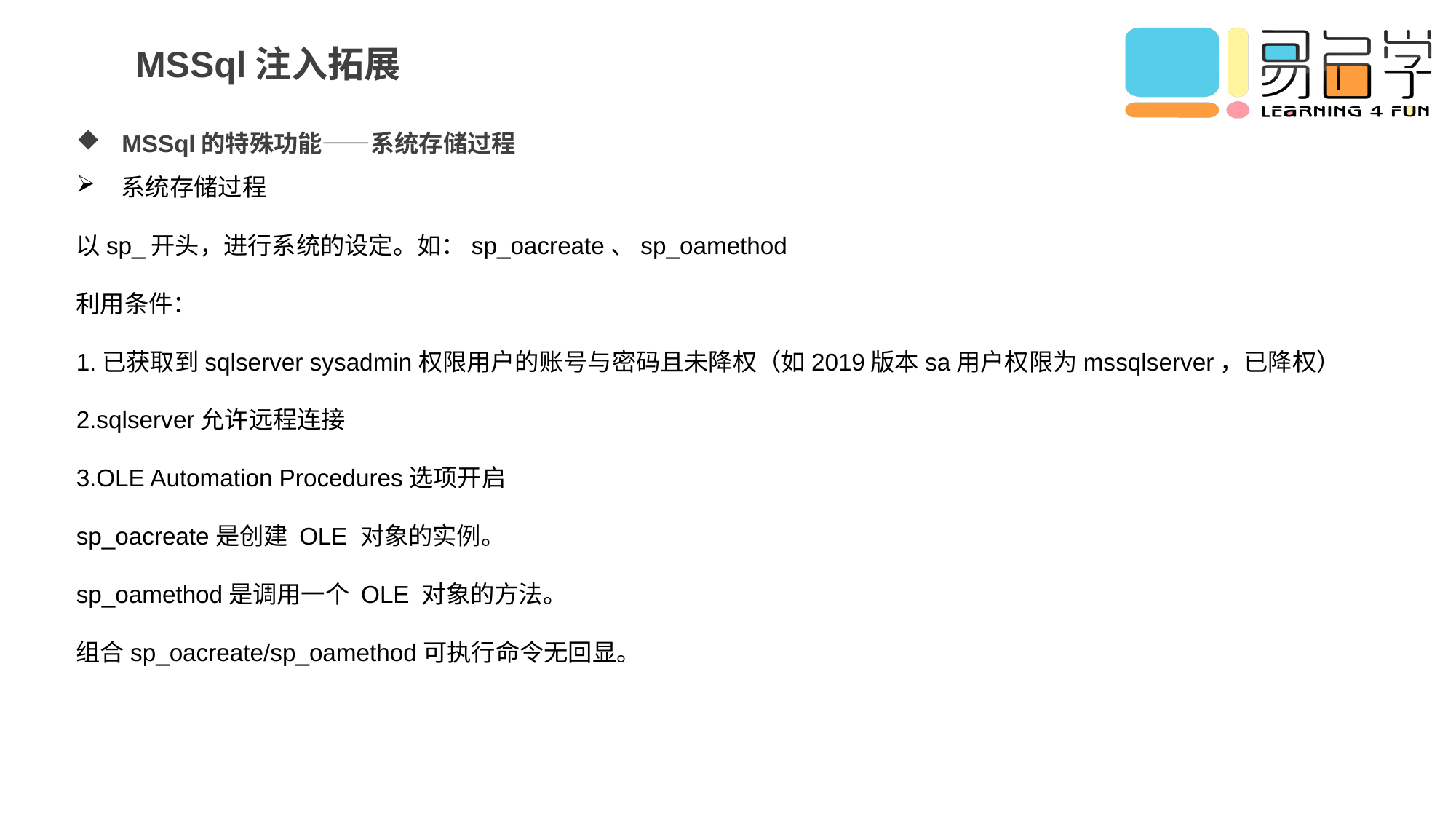

MSSql注入拓展
MSSql的特殊功能——系统存储过程
系统存储过程
以sp_开头，进行系统的设定。如：sp_oacreate、sp_oamethod
利用条件：
1.已获取到sqlserver sysadmin权限用户的账号与密码且未降权（如2019版本sa用户权限为mssqlserver，已降权）
2.sqlserver允许远程连接
3.OLE Automation Procedures选项开启
sp_oacreate是创建 OLE 对象的实例。
sp_oamethod是调用一个 OLE 对象的方法。
组合sp_oacreate/sp_oamethod可执行命令无回显。